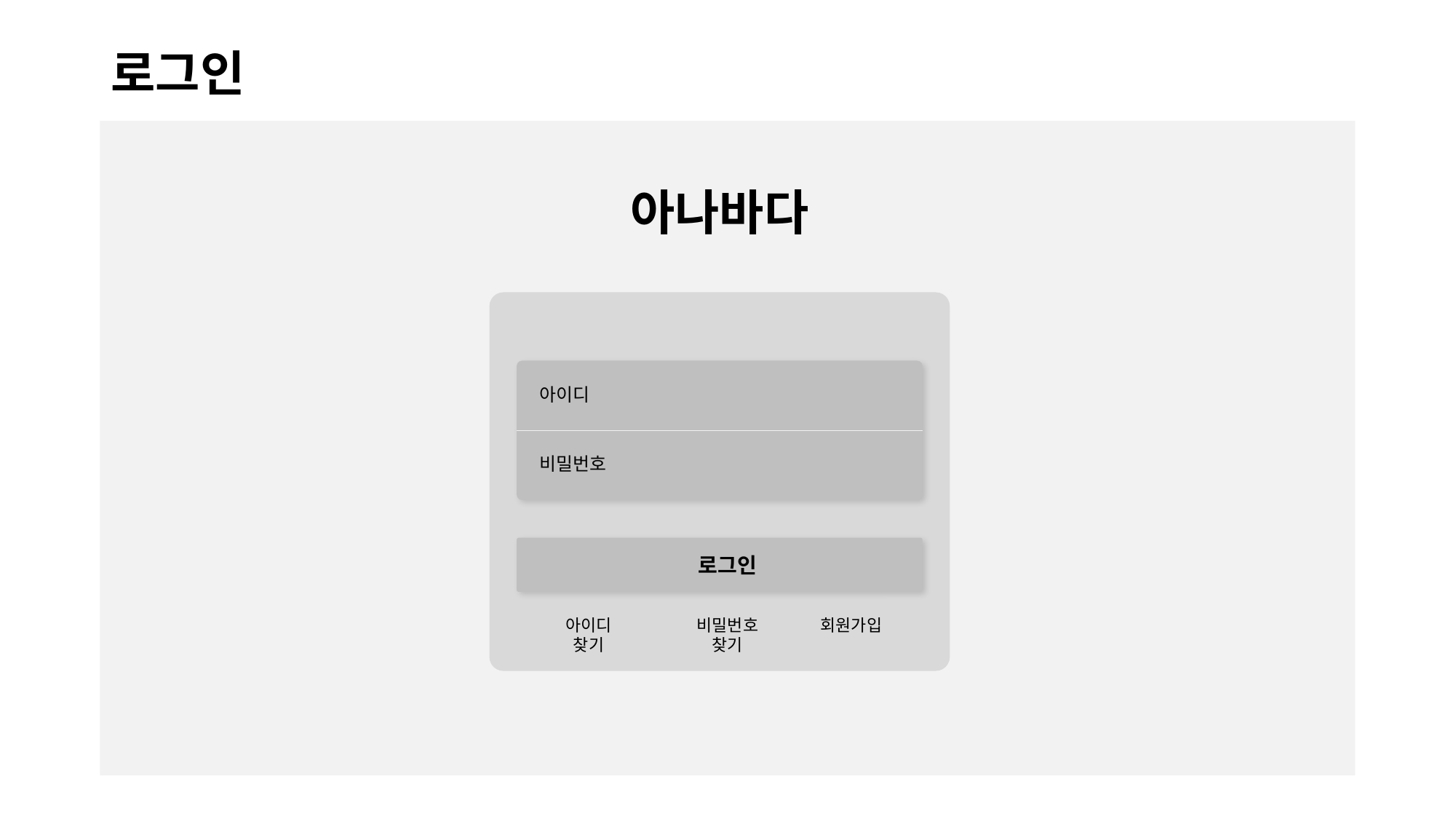

# 로그인

아나바다

아이디
비밀번호

로그인
아이디 찾기
비밀번호 찾기
회원가입